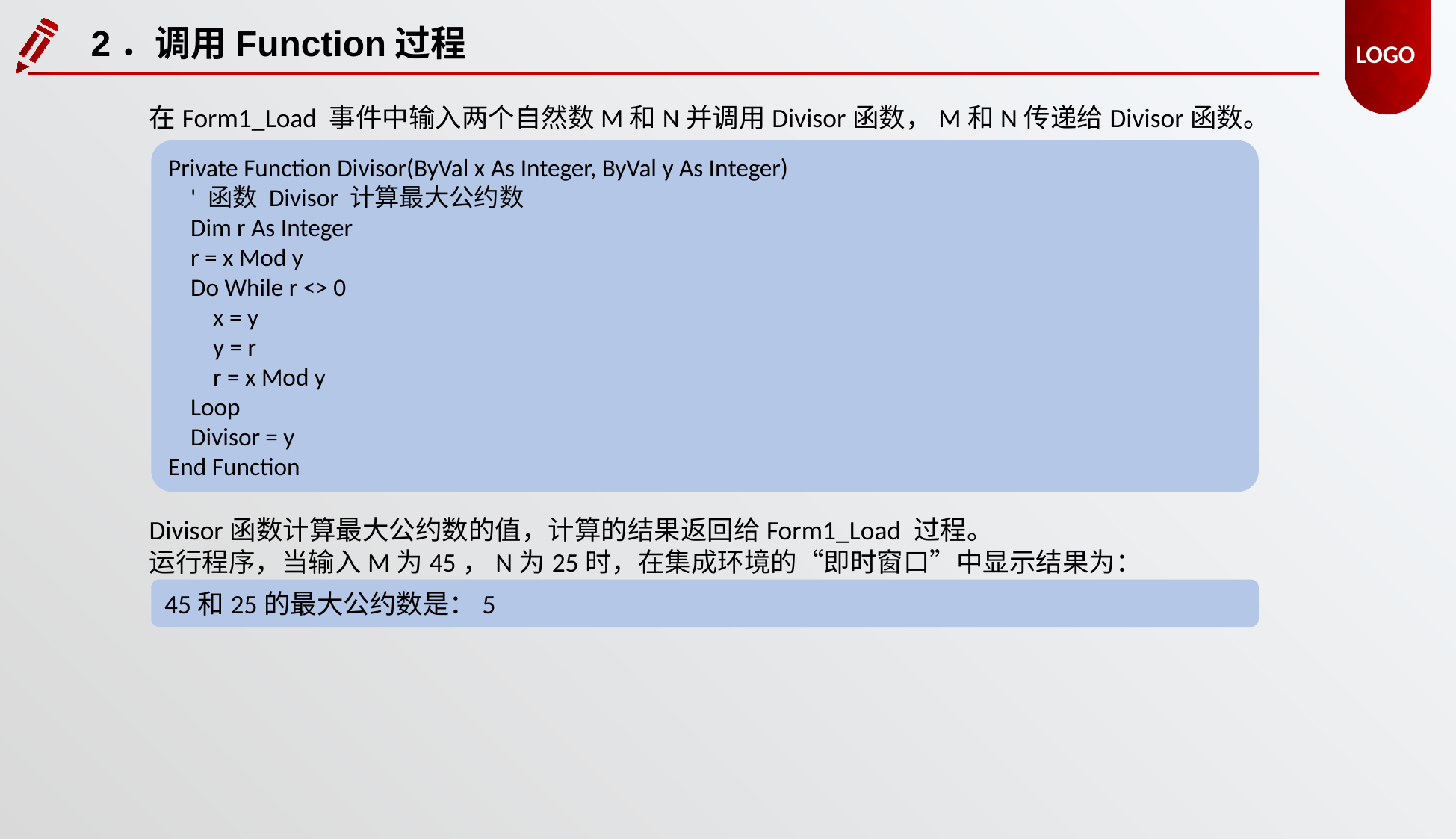

2．调用Function过程
在Form1_Load 事件中输入两个自然数M和N并调用Divisor函数，M和N传递给Divisor函数。
Private Function Divisor(ByVal x As Integer, ByVal y As Integer)
    ' 函数 Divisor 计算最大公约数
    Dim r As Integer
    r = x Mod y
    Do While r <> 0
        x = y
        y = r
        r = x Mod y
    Loop
    Divisor = y
End Function
Divisor函数计算最大公约数的值，计算的结果返回给Form1_Load 过程。
运行程序，当输入M为45，N为25时，在集成环境的“即时窗口”中显示结果为：
45和25的最大公约数是：5